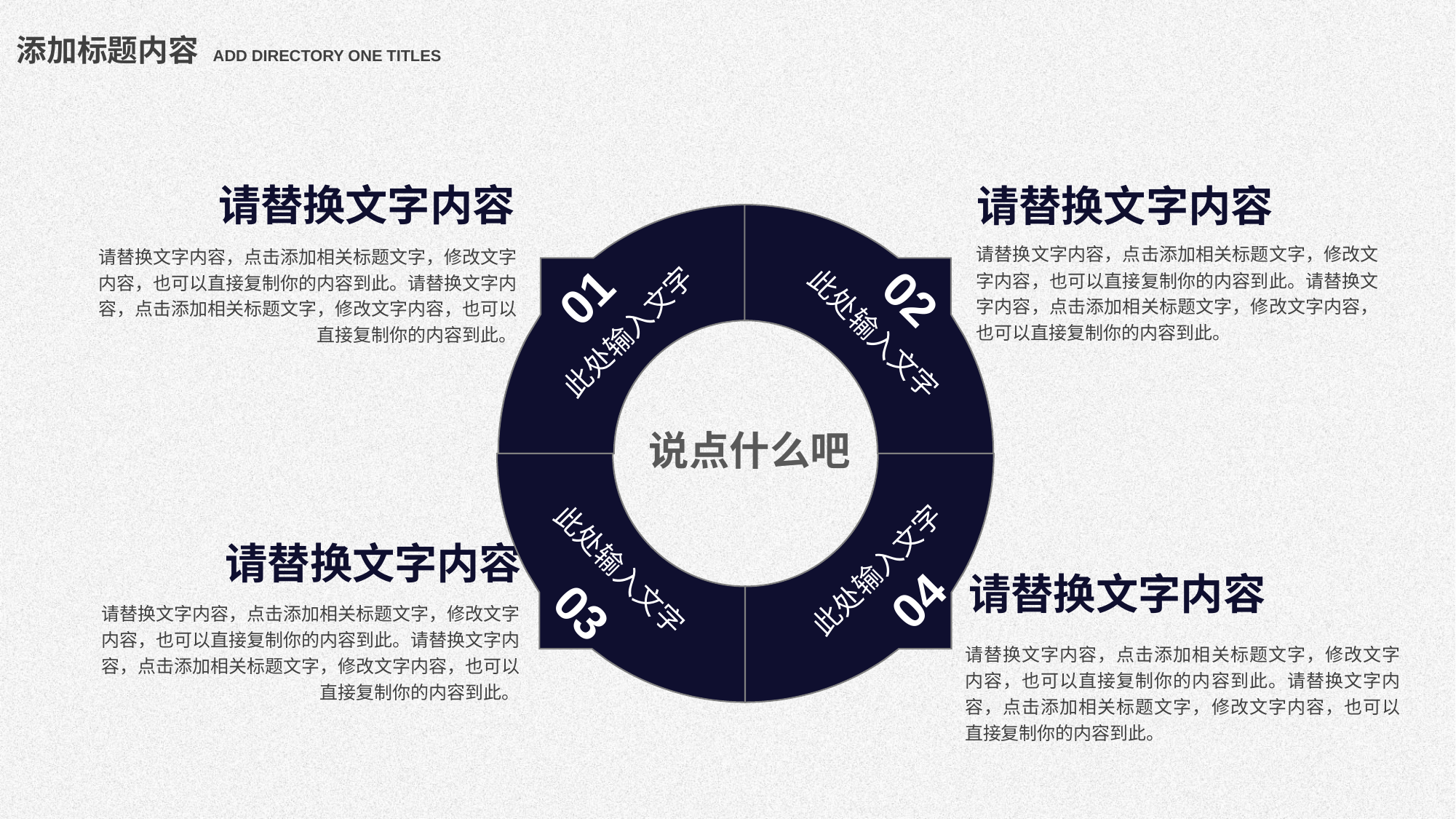

添加标题内容 ADD DIRECTORY ONE TITLES
请替换文字内容
请替换文字内容

01
02
此处输入文字
此处输入文字

此处输入文字
此处输入文字
04
03
请替换文字内容，点击添加相关标题文字，修改文字内容，也可以直接复制你的内容到此。请替换文字内容，点击添加相关标题文字，修改文字内容，也可以直接复制你的内容到此。
请替换文字内容，点击添加相关标题文字，修改文字内容，也可以直接复制你的内容到此。请替换文字内容，点击添加相关标题文字，修改文字内容，也可以直接复制你的内容到此。
说点什么吧
请替换文字内容
请替换文字内容
请替换文字内容，点击添加相关标题文字，修改文字内容，也可以直接复制你的内容到此。请替换文字内容，点击添加相关标题文字，修改文字内容，也可以直接复制你的内容到此。
请替换文字内容，点击添加相关标题文字，修改文字内容，也可以直接复制你的内容到此。请替换文字内容，点击添加相关标题文字，修改文字内容，也可以直接复制你的内容到此。